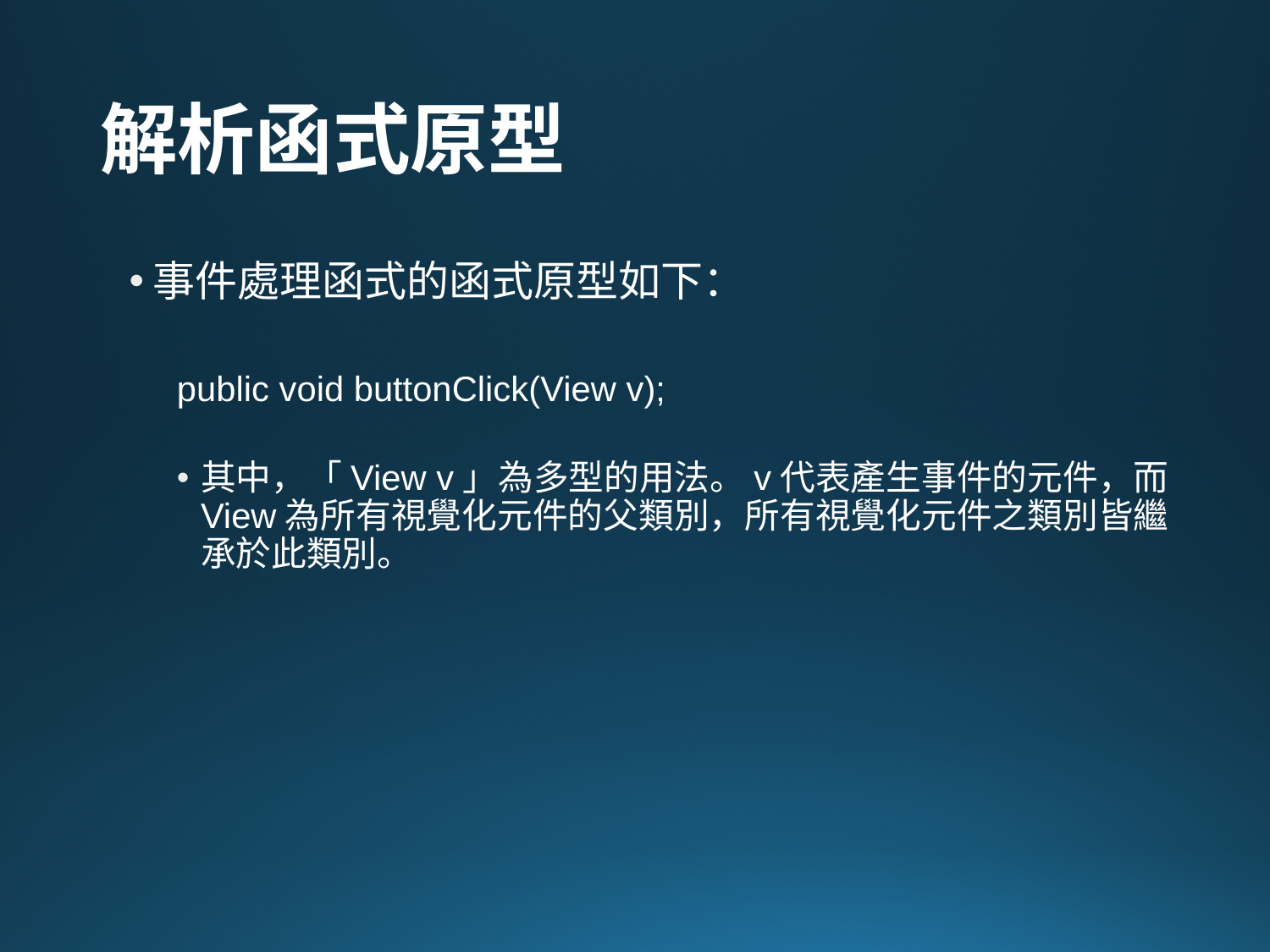

# 解析函式原型
事件處理函式的函式原型如下：

public void buttonClick(View v);

其中，「View v」為多型的用法。v代表產生事件的元件，而View為所有視覺化元件的父類別，所有視覺化元件之類別皆繼承於此類別。